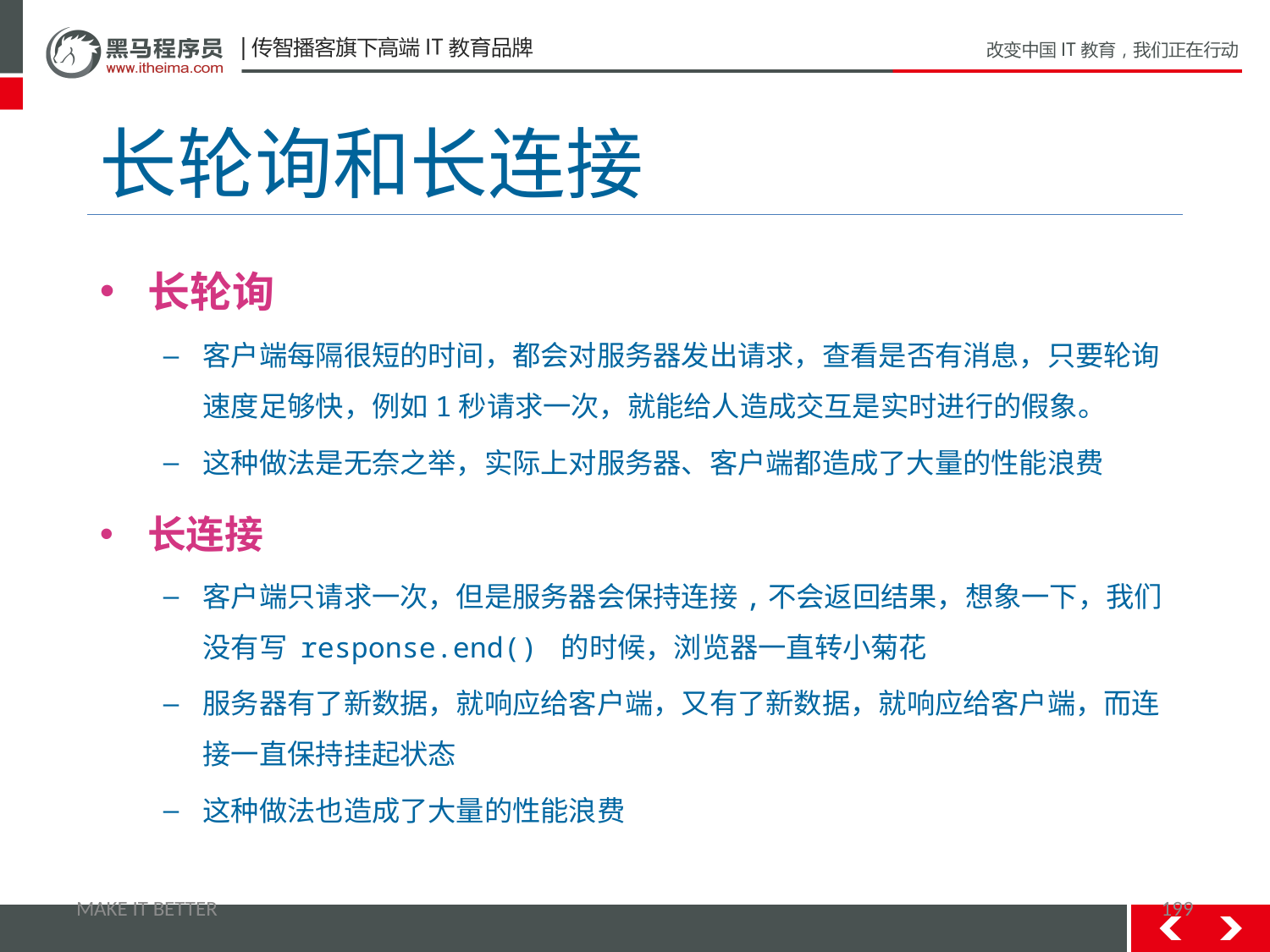

# 长轮询和长连接
长轮询
客户端每隔很短的时间，都会对服务器发出请求，查看是否有消息，只要轮询速度足够快，例如1秒请求一次，就能给人造成交互是实时进行的假象。
这种做法是无奈之举，实际上对服务器、客户端都造成了大量的性能浪费
长连接
客户端只请求一次，但是服务器会保持连接,不会返回结果，想象一下，我们没有写 response.end() 的时候，浏览器一直转小菊花
服务器有了新数据，就响应给客户端，又有了新数据，就响应给客户端，而连接一直保持挂起状态
这种做法也造成了大量的性能浪费
MAKE IT BETTER
199